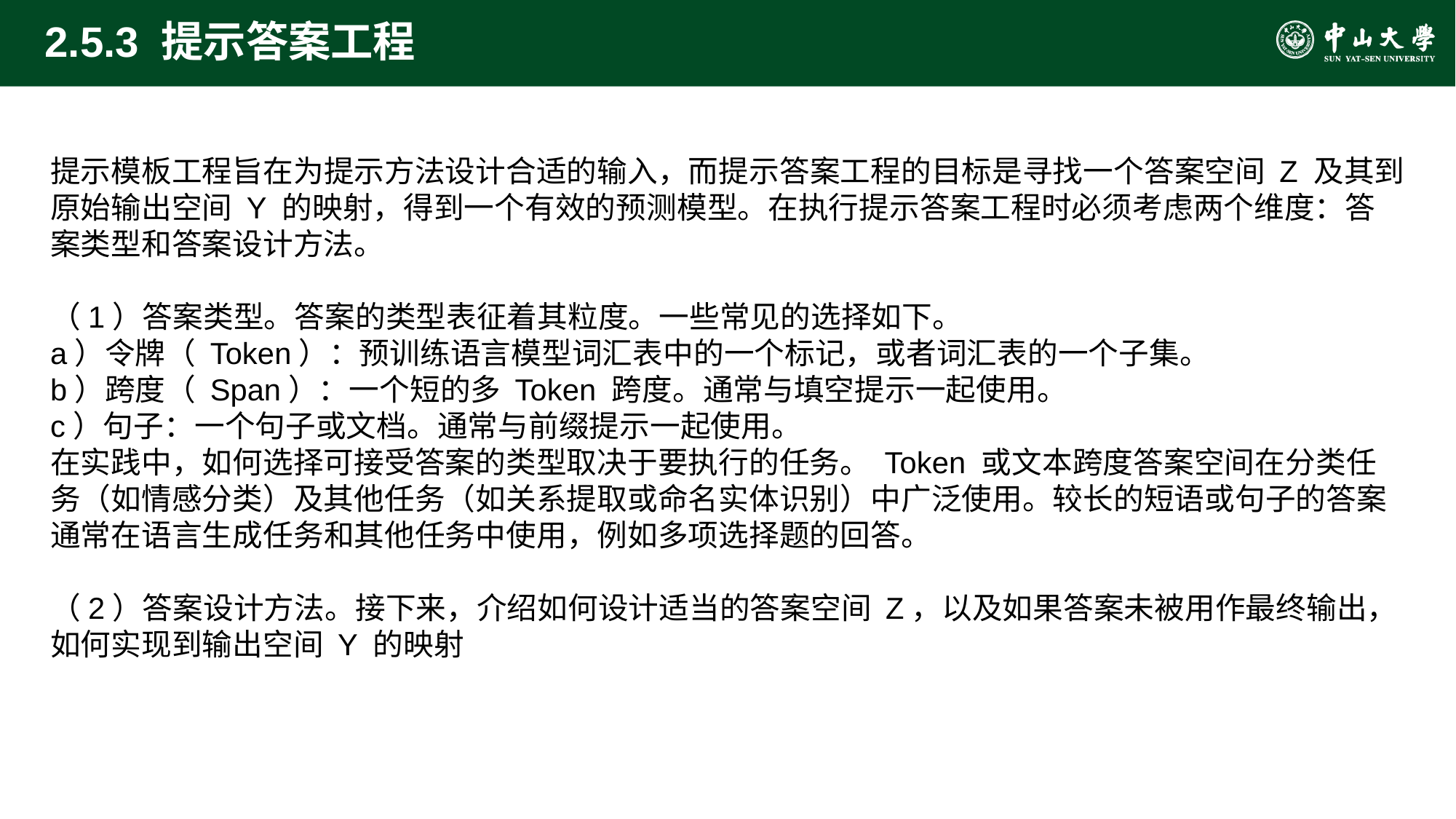

# 2.5.3 提示答案工程
提示模板工程旨在为提示方法设计合适的输入，而提示答案工程的目标是寻找一个答案空间 Z 及其到原始输出空间 Y 的映射，得到一个有效的预测模型。在执行提示答案工程时必须考虑两个维度：答案类型和答案设计方法。

（1）答案类型。答案的类型表征着其粒度。一些常见的选择如下。
a）令牌（ Token）：预训练语言模型词汇表中的一个标记，或者词汇表的一个子集。
b）跨度（ Span）：一个短的多 Token 跨度。通常与填空提示一起使用。
c）句子：一个句子或文档。通常与前缀提示一起使用。
在实践中，如何选择可接受答案的类型取决于要执行的任务。 Token 或文本跨度答案空间在分类任务（如情感分类）及其他任务（如关系提取或命名实体识别）中广泛使用。较长的短语或句子的答案通常在语言生成任务和其他任务中使用，例如多项选择题的回答。

（2）答案设计方法。接下来，介绍如何设计适当的答案空间 Z，以及如果答案未被用作最终输出，如何实现到输出空间 Y 的映射